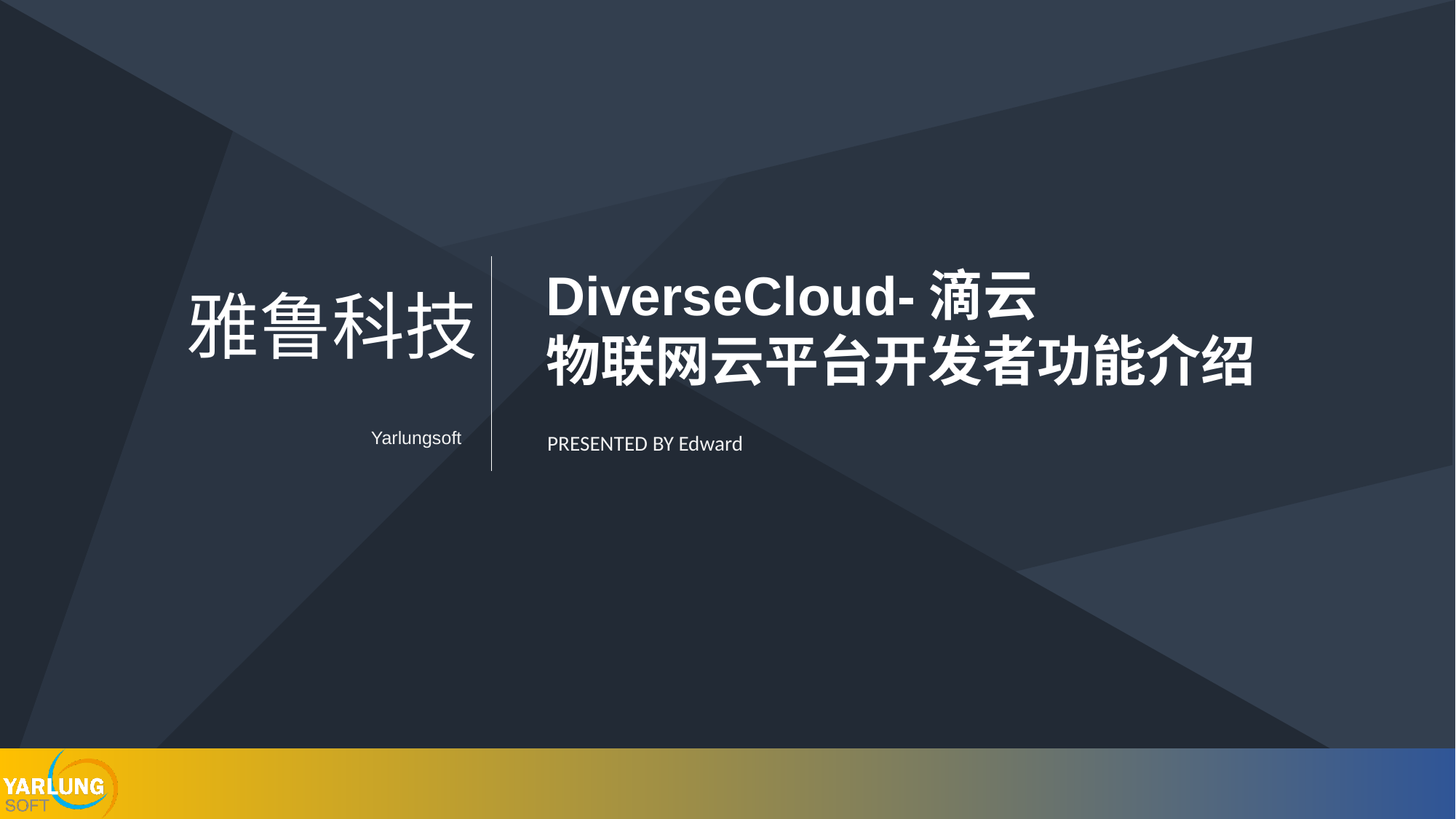

雅鲁科技
DiverseCloud-滴云
物联网云平台开发者功能介绍
Yarlungsoft
PRESENTED BY Edward